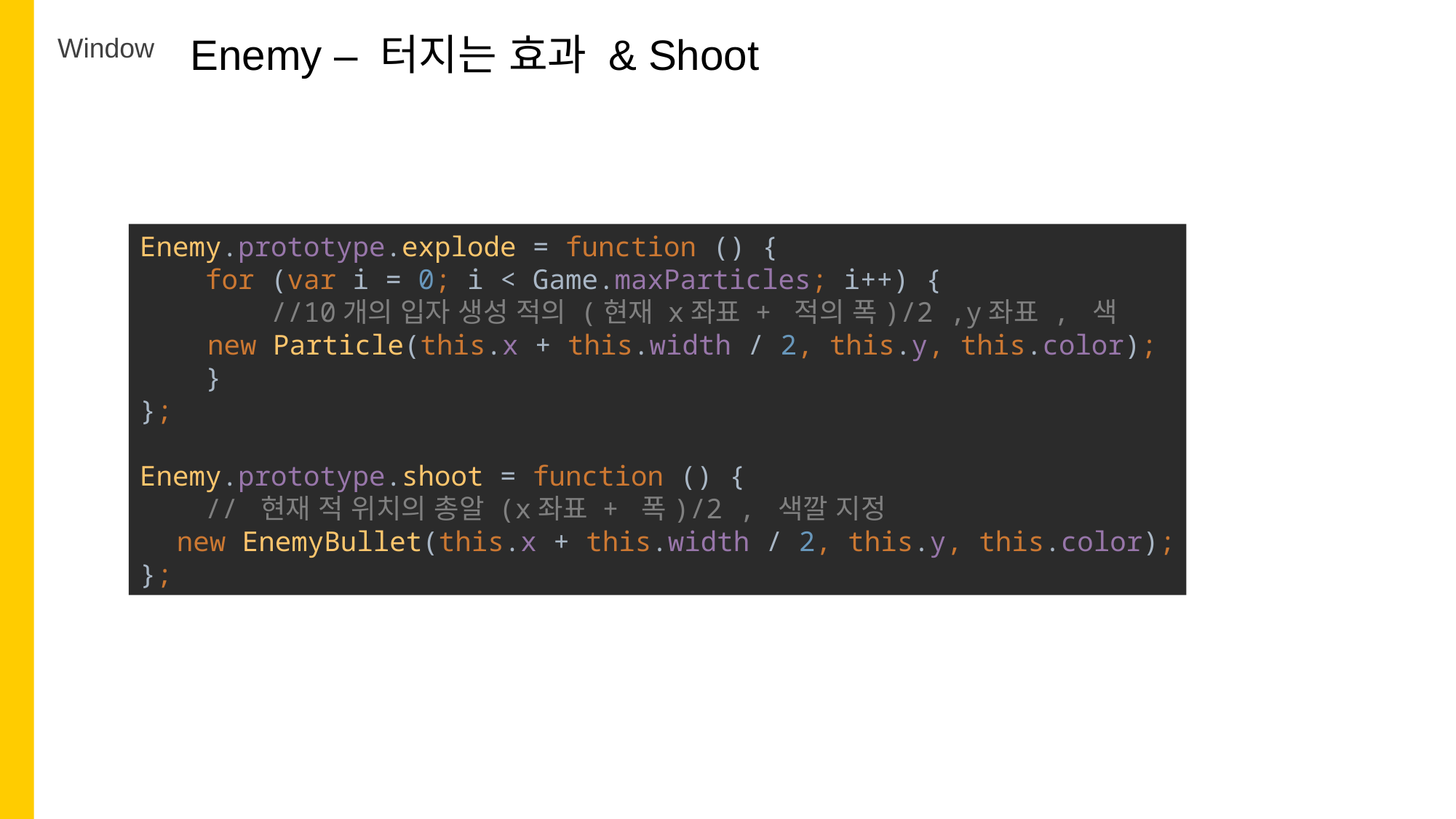

Enemy – 터지는 효과 & Shoot
Window
Enemy.prototype.explode = function () {
    for (var i = 0; i < Game.maxParticles; i++) {
        //10개의 입자 생성 적의 (현재 x좌표 + 적의 폭)/2 ,y좌표 , 색
        new Particle(this.x + this.width / 2, this.y, this.color);
    }
};
Enemy.prototype.shoot = function () {
    // 현재 적 위치의 총알 (x좌표 + 폭)/2 , 색깔 지정
    new EnemyBullet(this.x + this.width / 2, this.y, this.color);
};